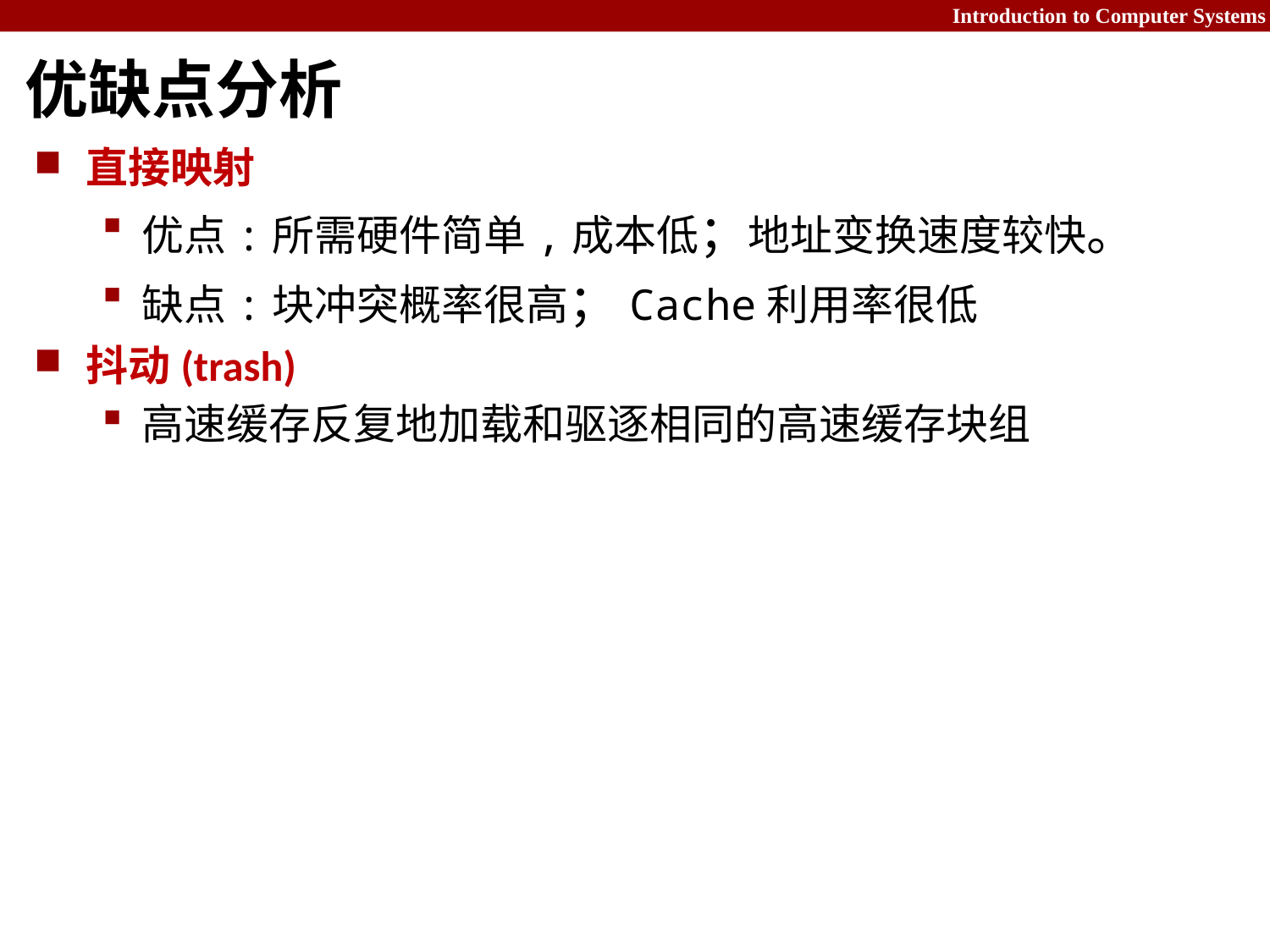

# 优缺点分析
直接映射
优点:所需硬件简单,成本低；地址变换速度较快。
缺点:块冲突概率很高；Cache利用率很低
抖动(trash)
高速缓存反复地加载和驱逐相同的高速缓存块组